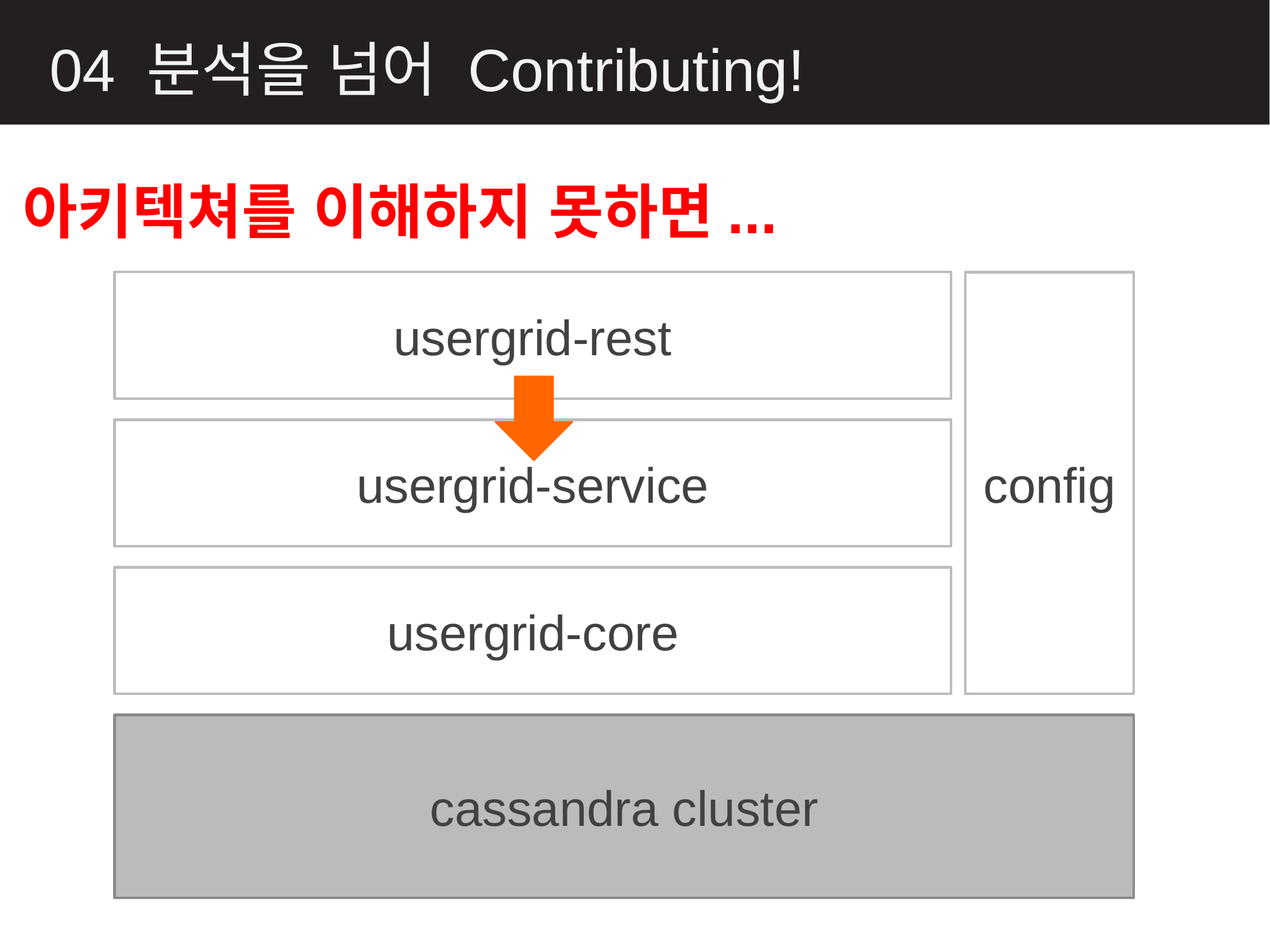

04 분석을 넘어 Contributing!
아키텍쳐를 이해하지 못하면...
usergrid-rest
config
usergrid-service
usergrid-core
cassandra cluster